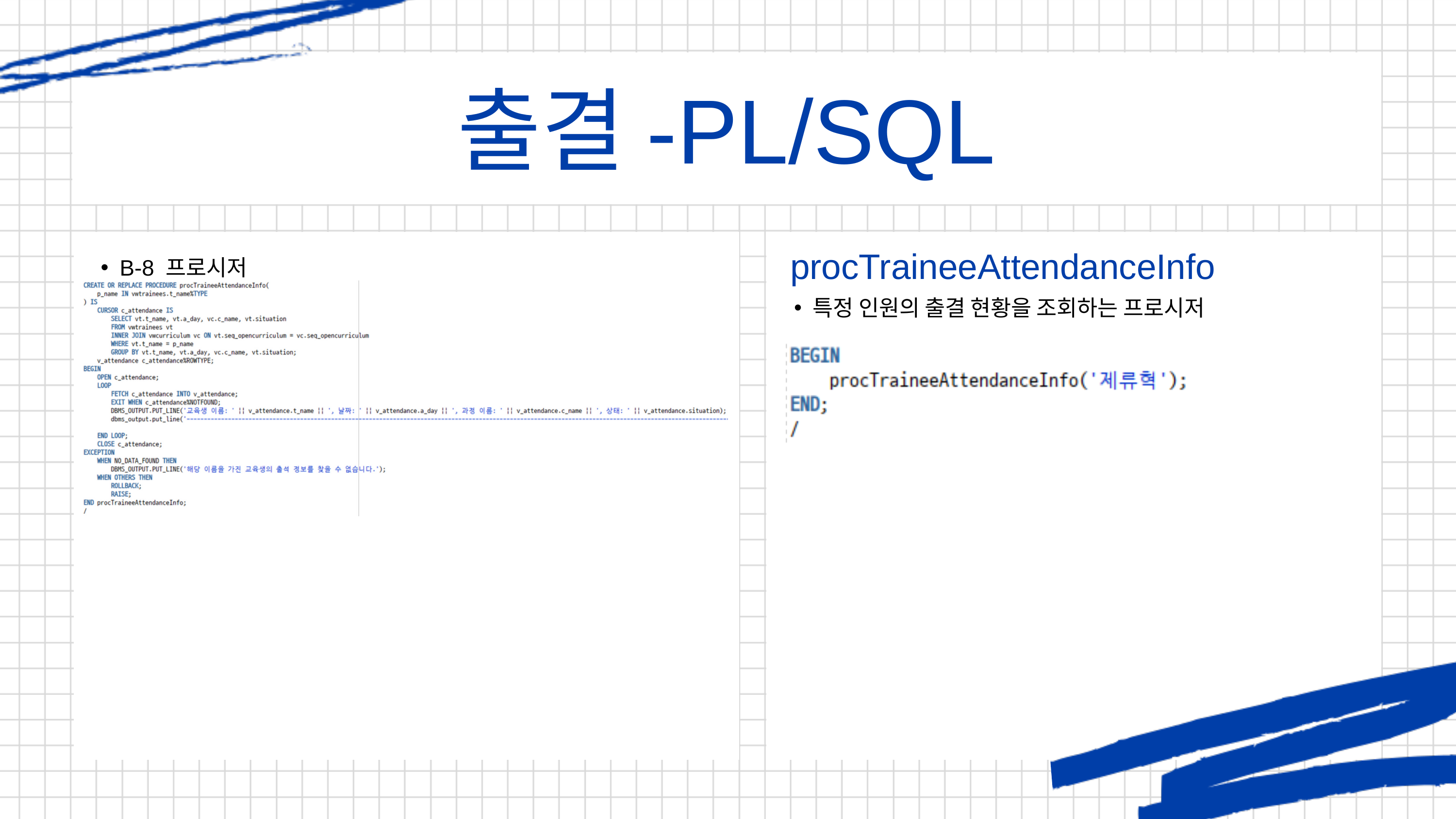

출결-PL/SQL

procTraineeAttendanceInfo
B-5
B-8 프로시저

특정 인원의 출결 현황을 조회하는 프로시저